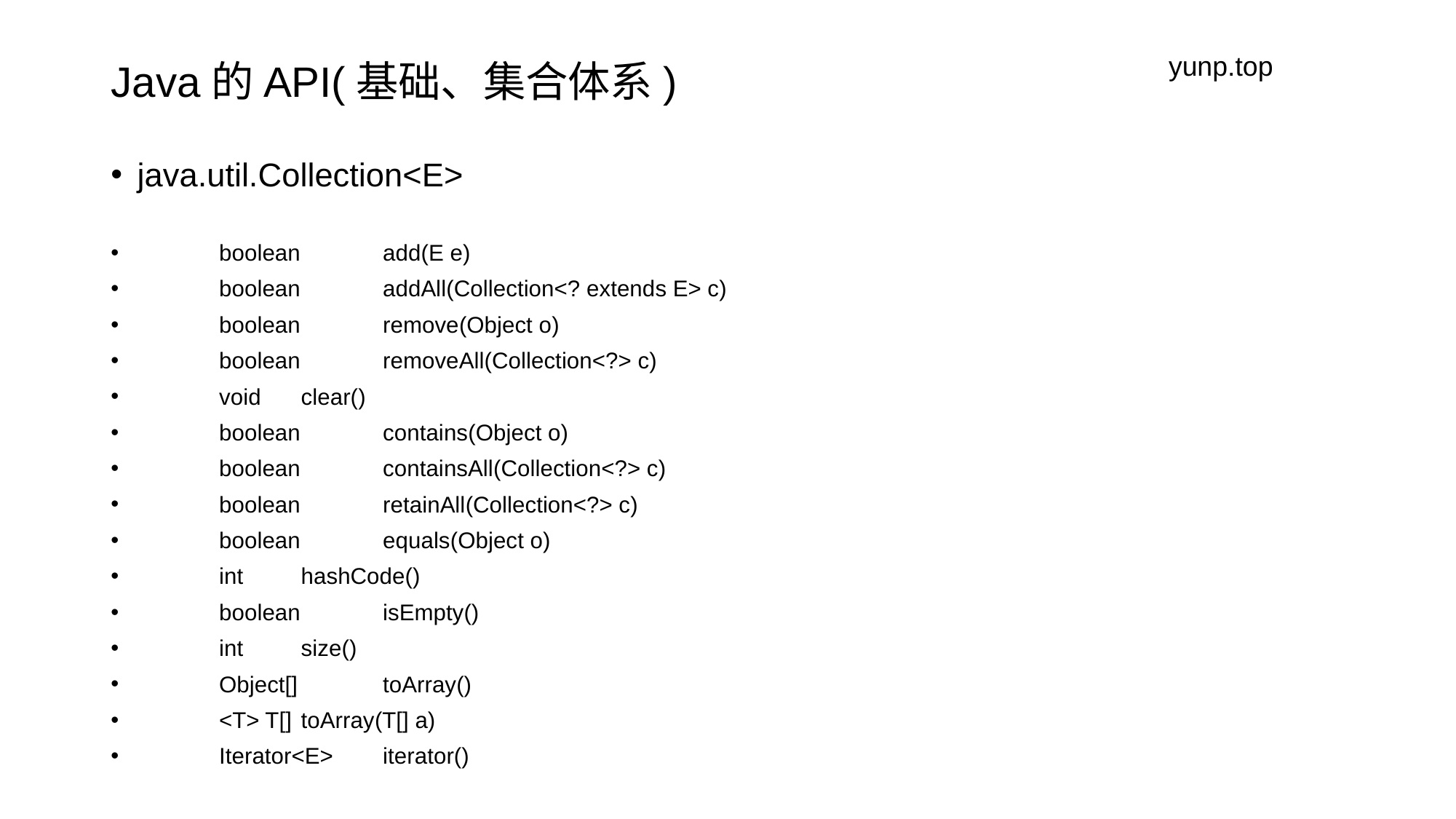

# Java的API(基础、集合体系)
yunp.top
java.util.Collection<E>

	boolean 	add​(E e)
	boolean 	addAll​(Collection<? extends E> c)
	boolean 	remove​(Object o)
	boolean 	removeAll​(Collection<?> c)
	void 	clear()
	boolean 	contains​(Object o)
	boolean 	containsAll​(Collection<?> c)
	boolean 	retainAll​(Collection<?> c)
	boolean 	equals​(Object o)
	int 	hashCode()
	boolean 	isEmpty()
	int 	size()
	Object[] 	toArray()
	<T> T[] 	toArray​(T[] a)
	Iterator<E> 	iterator()